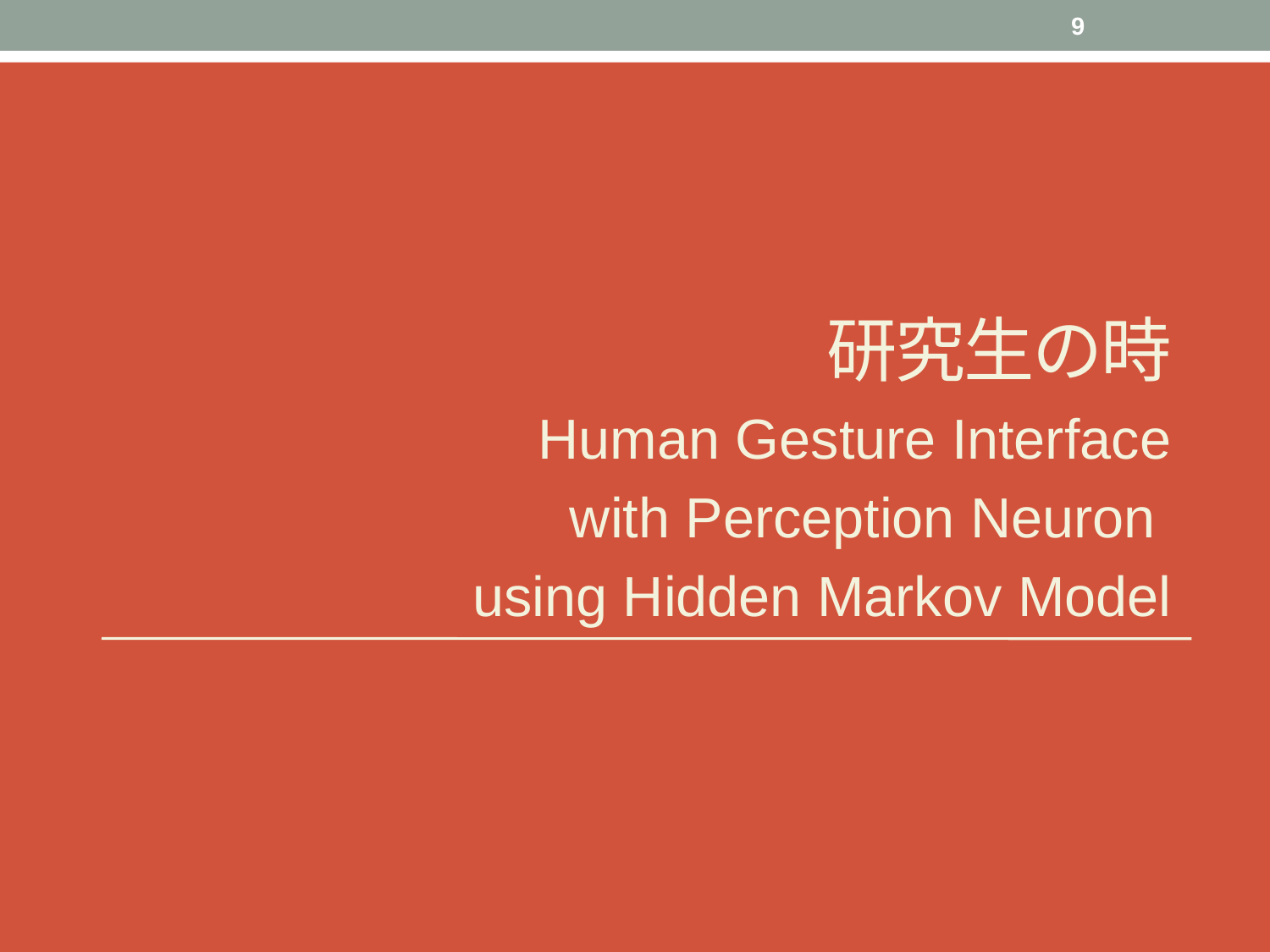

9
# 研究生の時
Human Gesture Interface
with Perception Neuron
using Hidden Markov Model